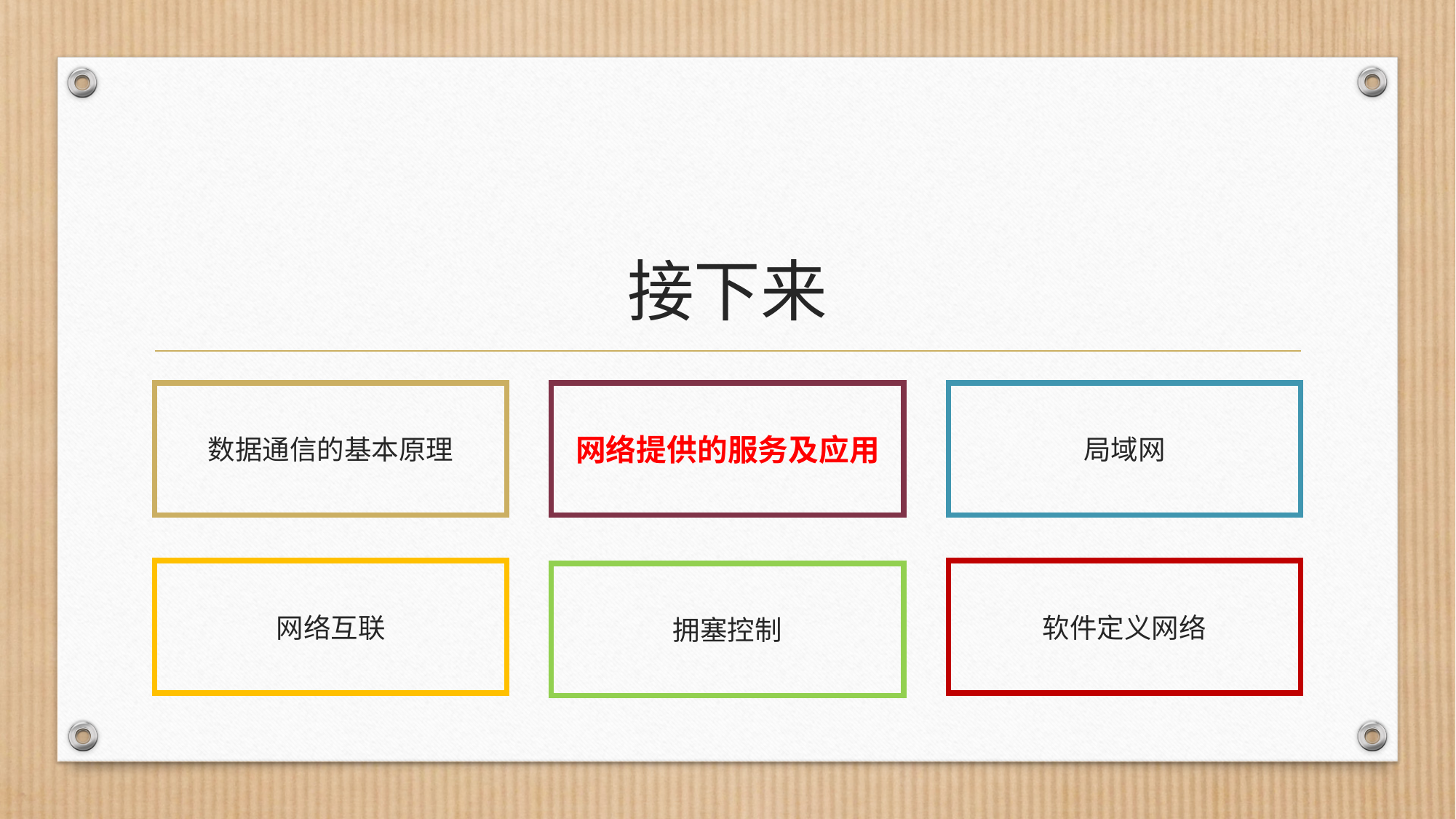

# 接下来
数据通信的基本原理
网络提供的服务及应用
局域网
软件定义网络
网络互联
拥塞控制